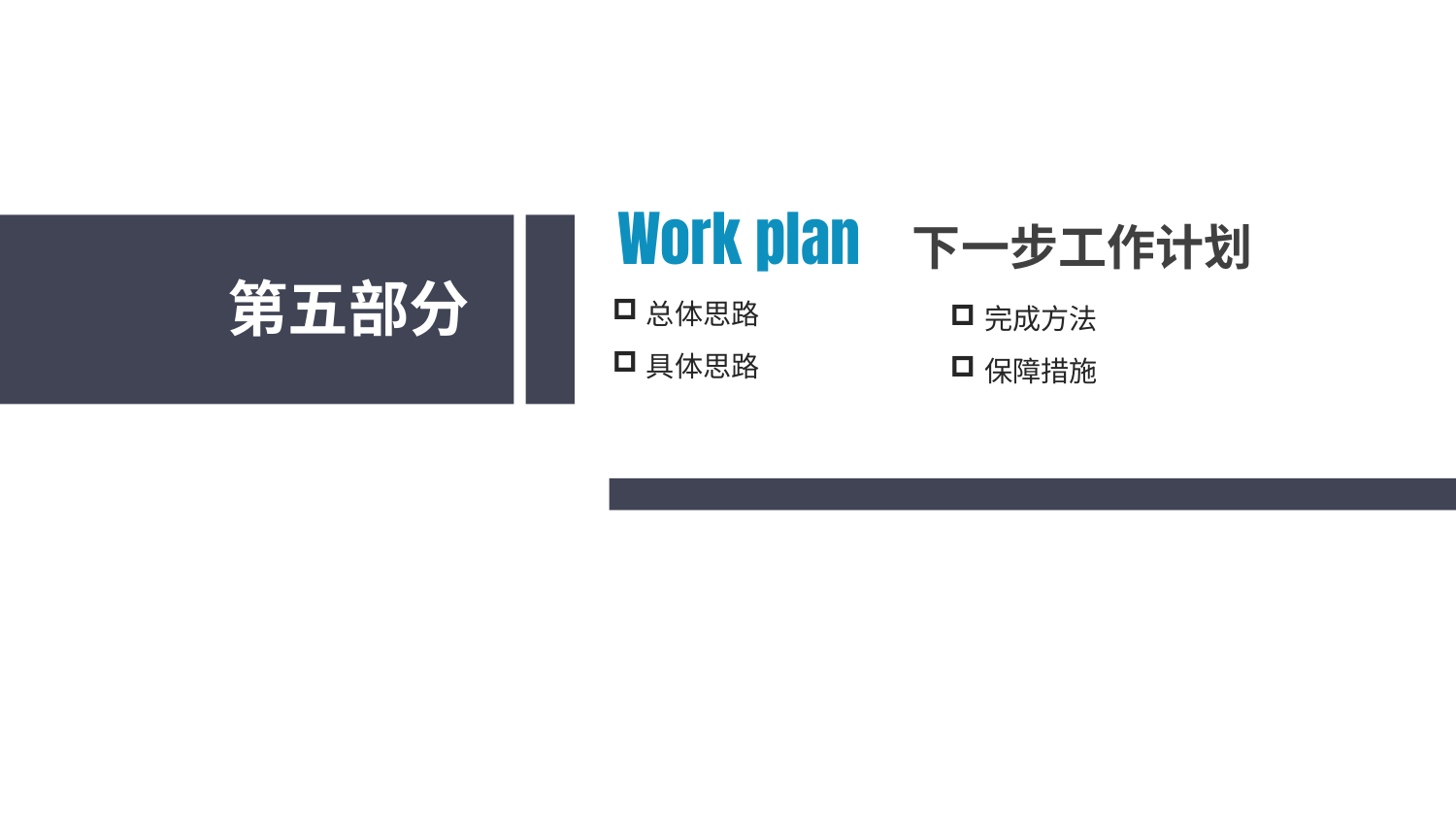

Work plan
下一步工作计划

第五部分
总体思路
完成方法
具体思路
保障措施